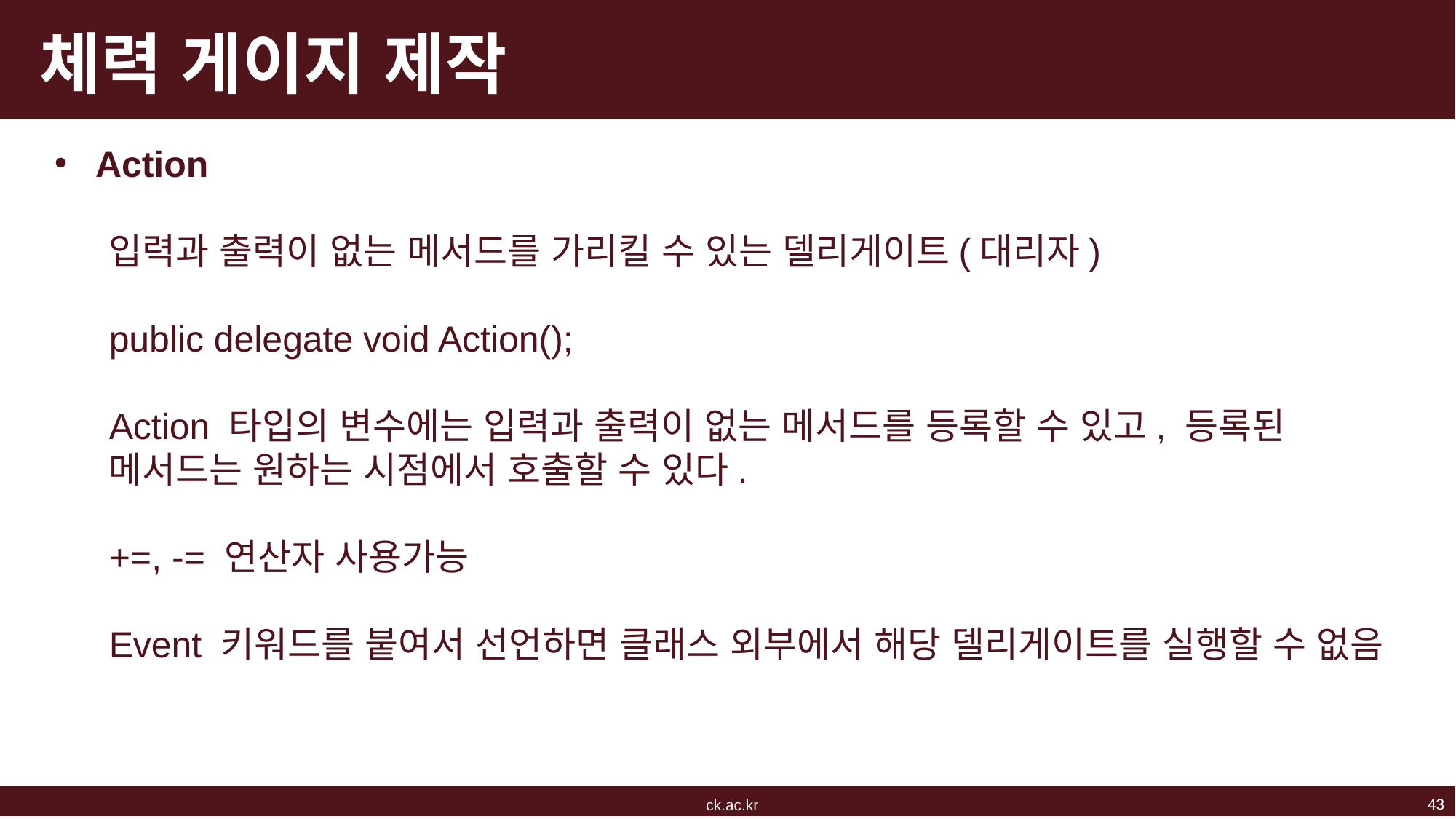

# 체력 게이지 제작
Action

입력과 출력이 없는 메서드를 가리킬 수 있는 델리게이트(대리자)

public delegate void Action();

Action 타입의 변수에는 입력과 출력이 없는 메서드를 등록할 수 있고, 등록된 메서드는 원하는 시점에서 호출할 수 있다.

+=, -= 연산자 사용가능

Event 키워드를 붙여서 선언하면 클래스 외부에서 해당 델리게이트를 실행할 수 없음
43
ck.ac.kr